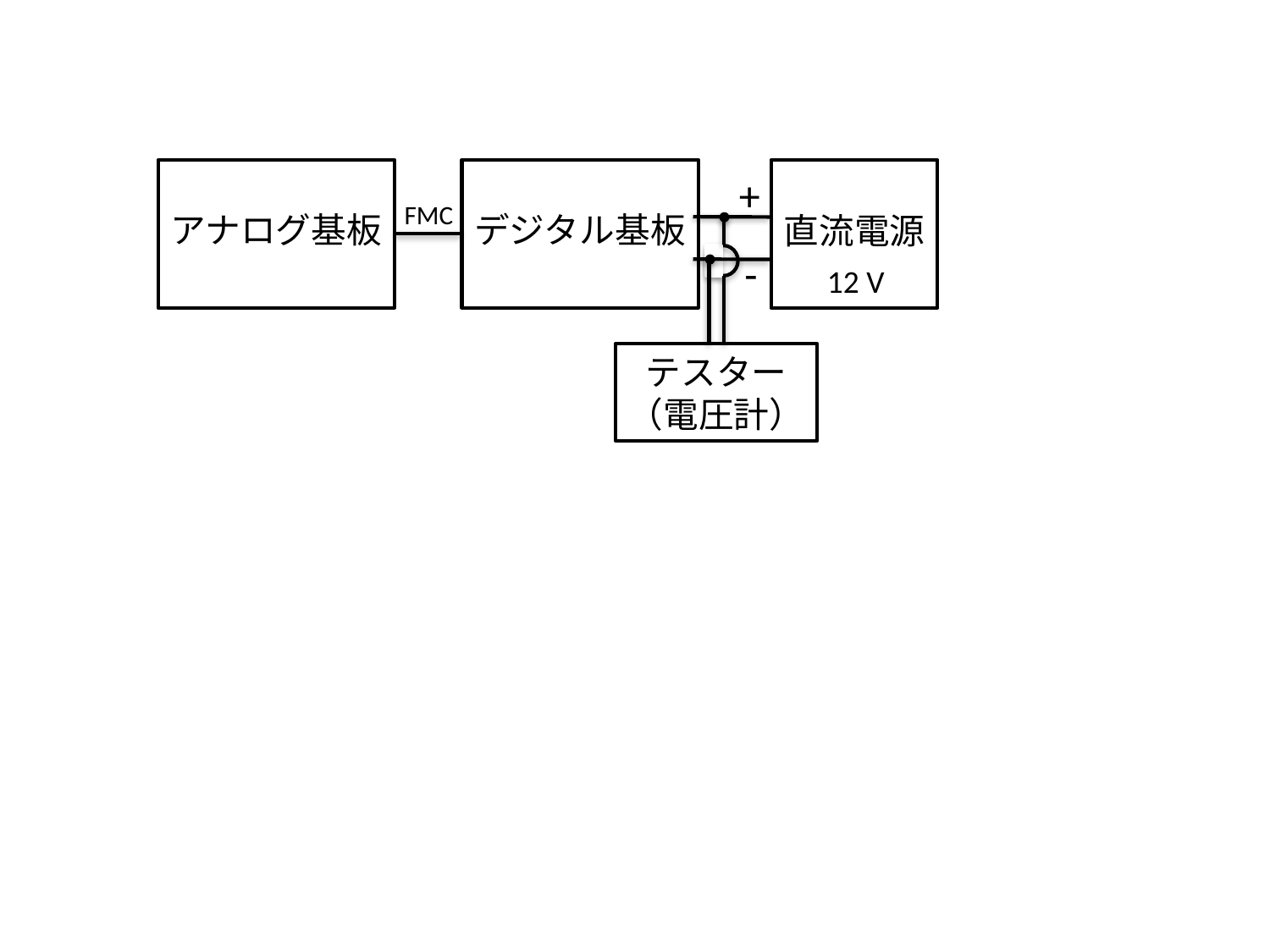

アナログ基板

デジタル基板

直流電源

+
FMC

-

12 V

テスター
（電圧計）